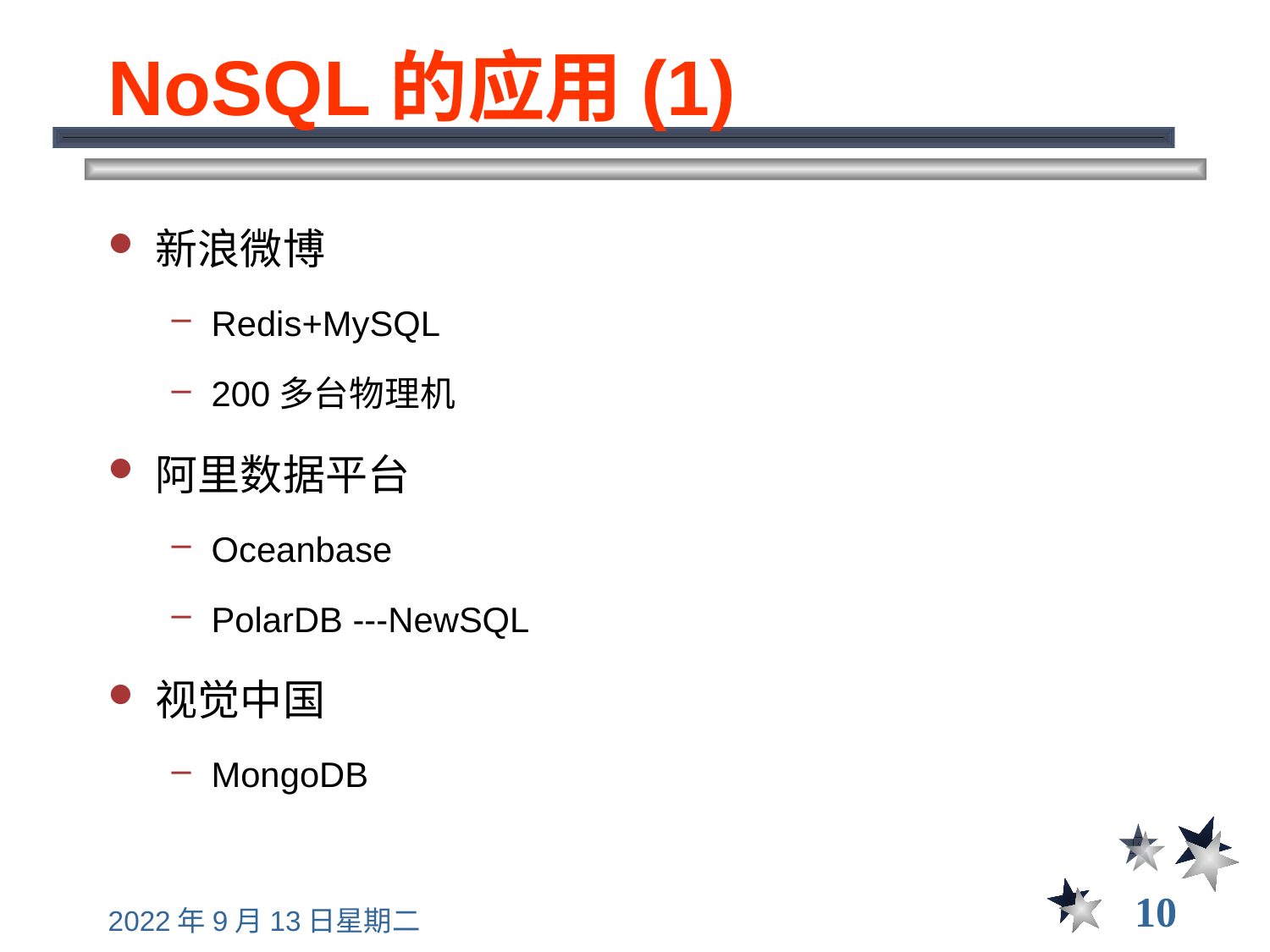

# NoSQL的应用(1)
新浪微博
Redis+MySQL
200多台物理机
阿里数据平台
Oceanbase
PolarDB ---NewSQL
视觉中国
MongoDB

10
2022年9月13日星期二
大数据管理----前言